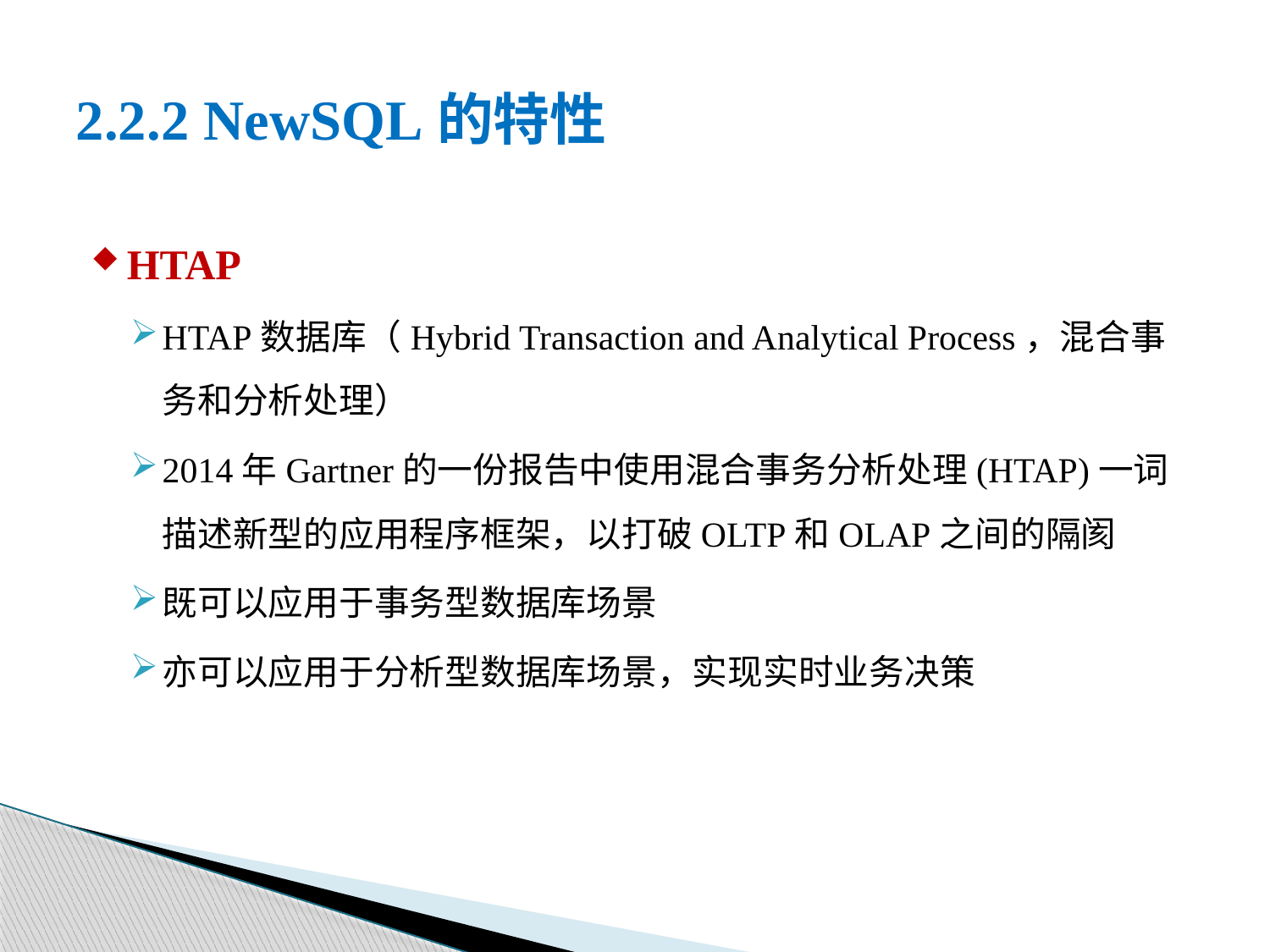

# 2.2.2 NewSQL的特性
HTAP
HTAP数据库（Hybrid Transaction and Analytical Process，混合事务和分析处理）
2014年Gartner的一份报告中使用混合事务分析处理(HTAP)一词描述新型的应用程序框架，以打破OLTP和OLAP之间的隔阂
既可以应用于事务型数据库场景
亦可以应用于分析型数据库场景，实现实时业务决策